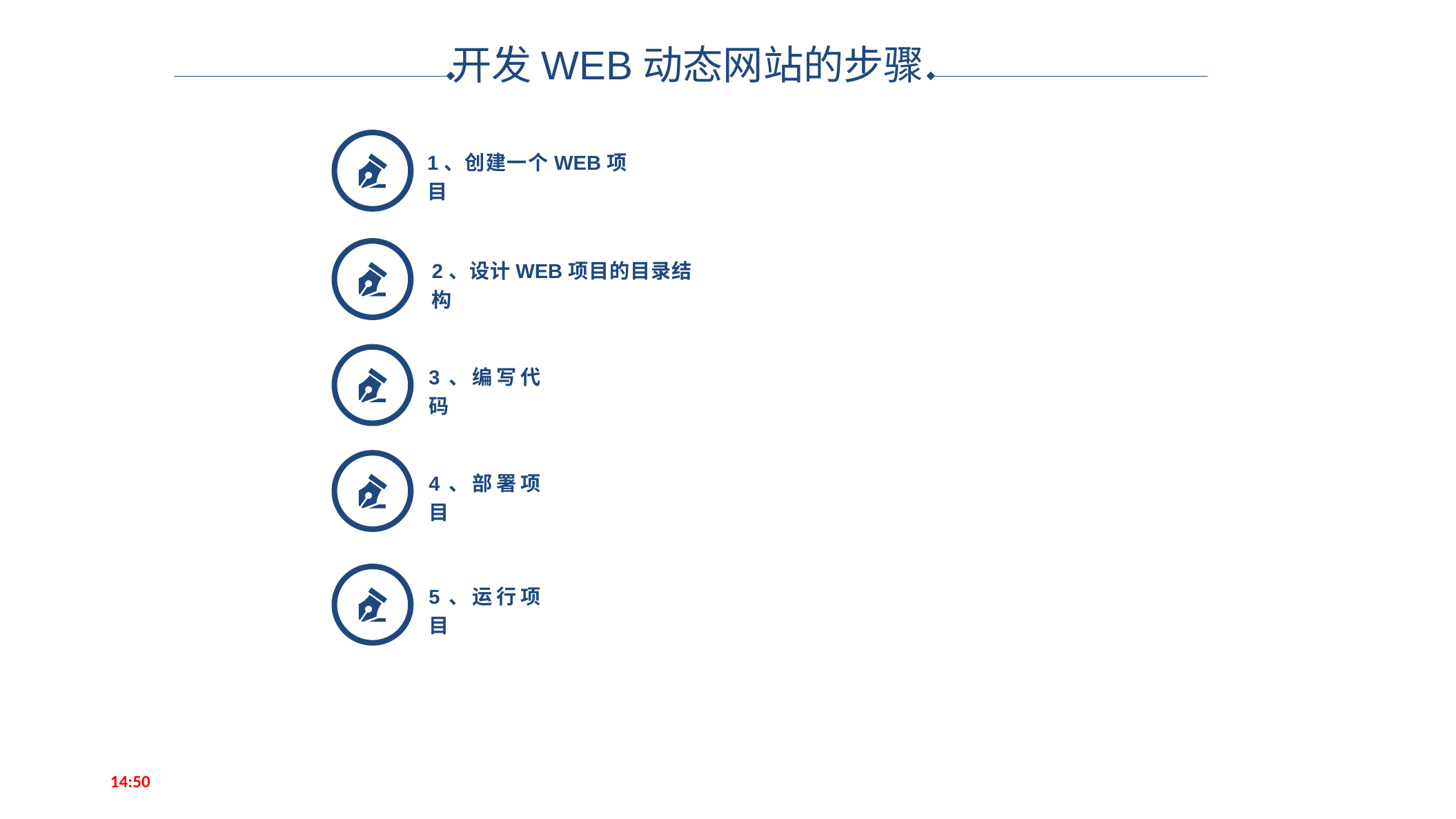

开发WEB动态网站的步骤

1、创建一个WEB项目

2、设计WEB项目的目录结构

3、编写代码

4、部署项目

5、运行项目

14:50